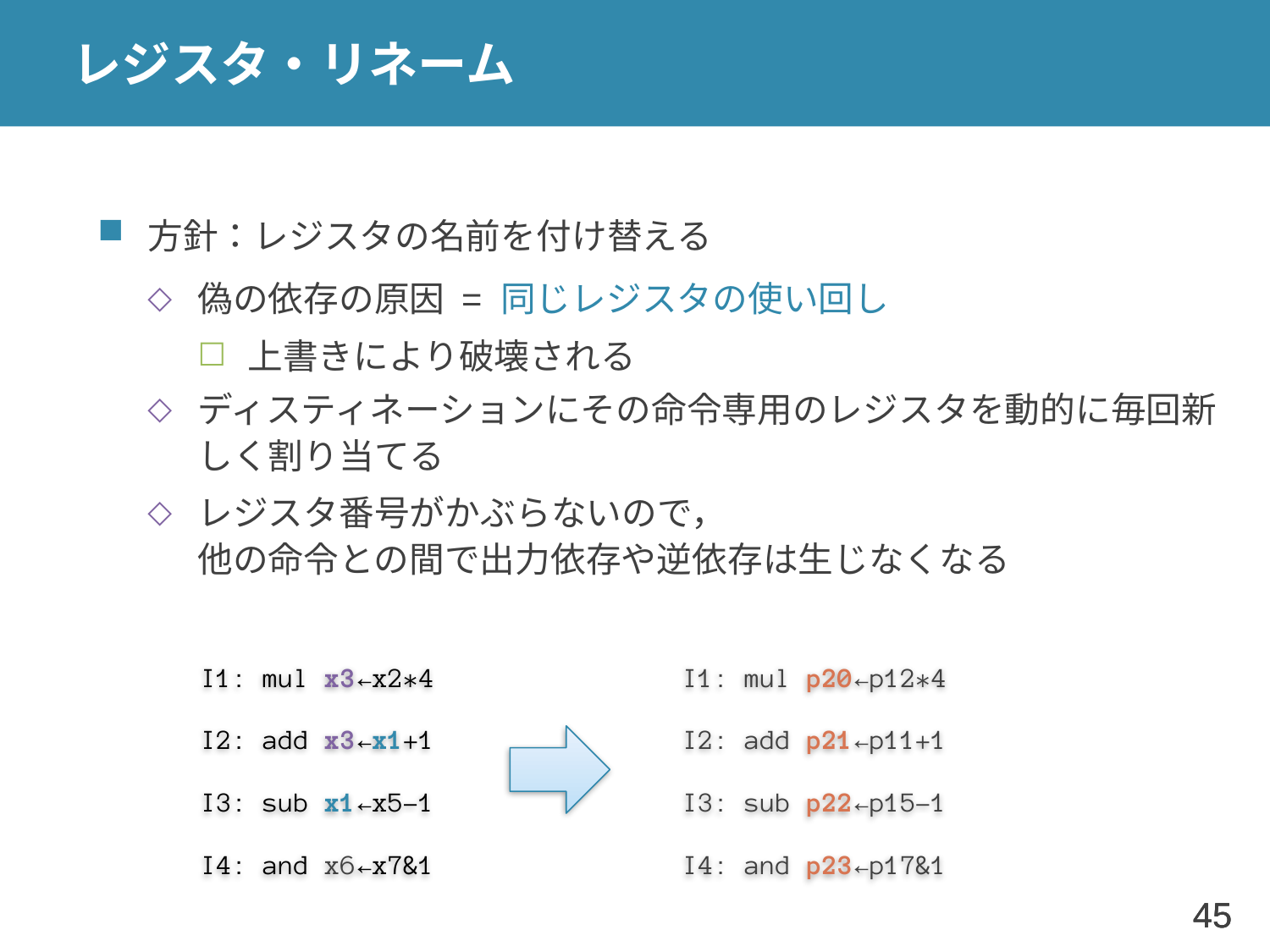

# レジスタ・リネーム
方針：レジスタの名前を付け替える
偽の依存の原因 = 同じレジスタの使い回し
上書きにより破壊される
ディスティネーションにその命令専用のレジスタを動的に毎回新しく割り当てる
レジスタ番号がかぶらないので，
他の命令との間で出力依存や逆依存は生じなくなる
I1: mul x3←x2*4
I1: mul p20←p12*4
I2: add x3←x1+1
I2: add p21←p11+1

I3: sub x1←x5-1
I3: sub p22←p15-1
I4: and x6←x7&1
I4: and p23←p17&1